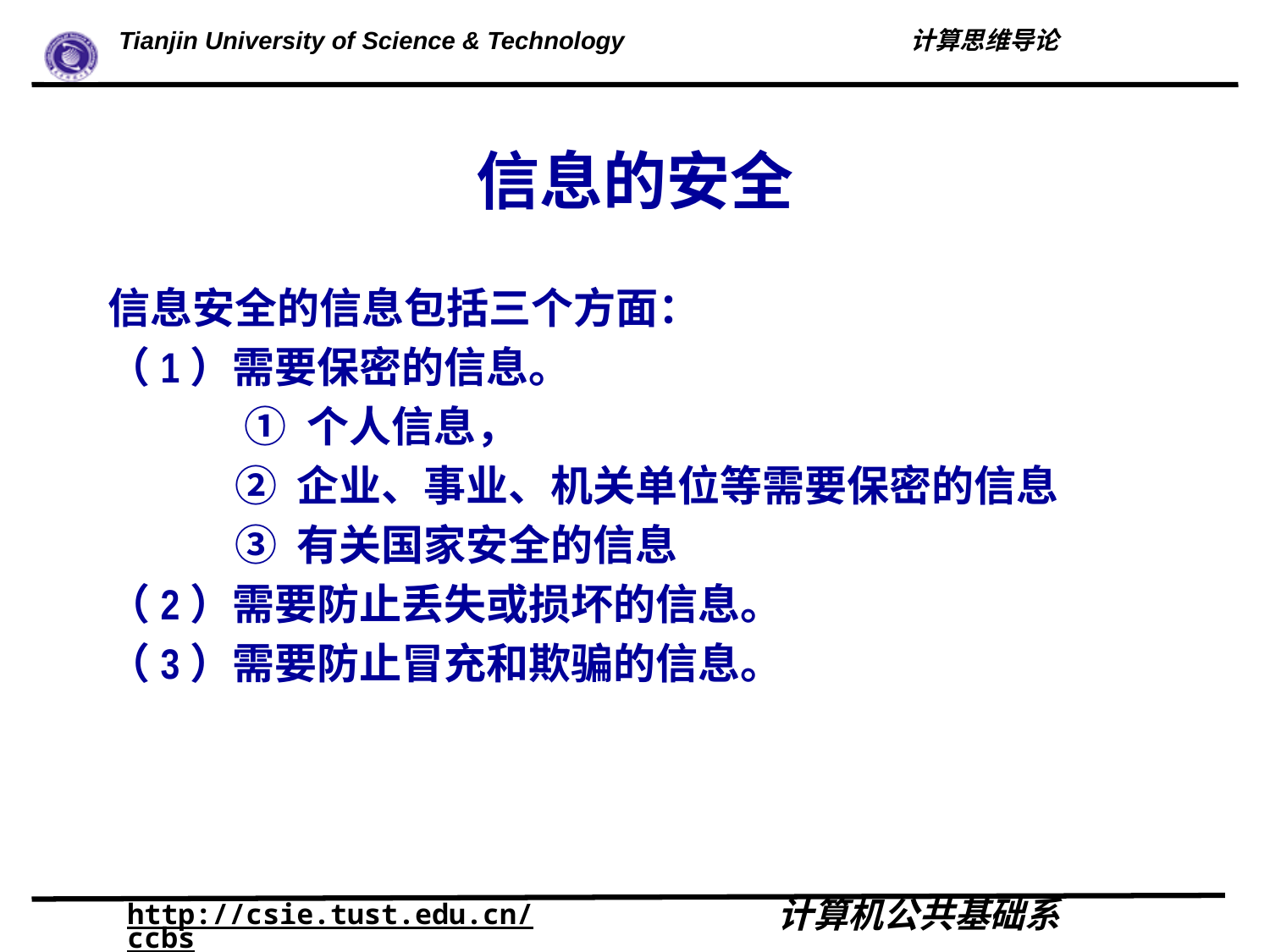

# 信息的安全
信息安全的信息包括三个方面：
（1）需要保密的信息。
	 ① 个人信息，
	② 企业、事业、机关单位等需要保密的信息
	③ 有关国家安全的信息
（2）需要防止丢失或损坏的信息。
（3）需要防止冒充和欺骗的信息。